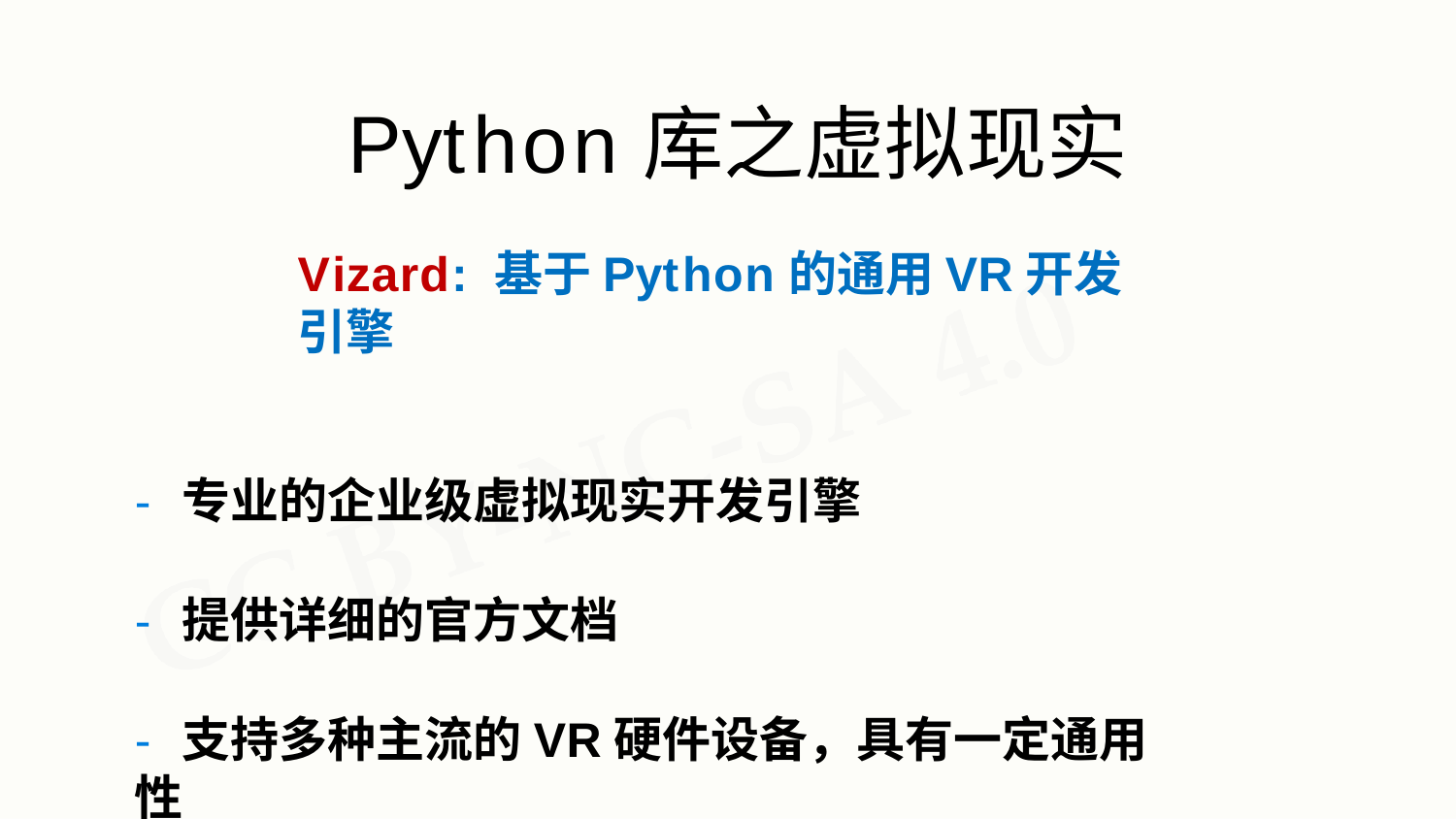

# Python库之虚拟现实
Vizard: 基于Python的通用VR开发引擎

- 专业的企业级虚拟现实开发引擎

- 提供详细的官方文档

- 支持多种主流的VR硬件设备，具有一定通用性